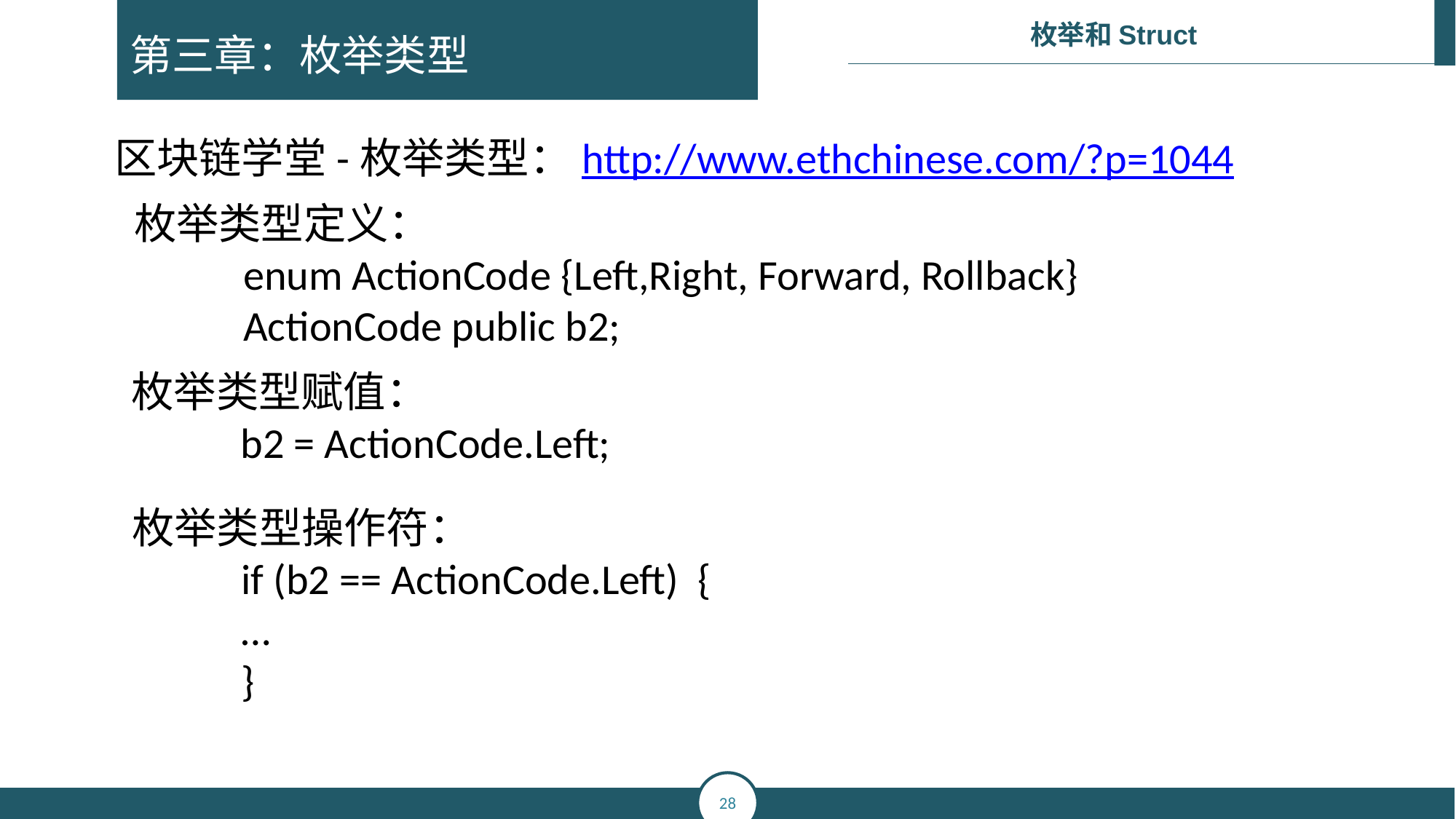

第三章：枚举类型
区块链学堂-枚举类型：http://www.ethchinese.com/?p=1044
枚举类型定义：
	enum ActionCode {Left,Right, Forward, Rollback}
	ActionCode public b2;
枚举类型赋值：
	b2 = ActionCode.Left;
枚举类型操作符：
	if (b2 == ActionCode.Left)  {
	…
	}